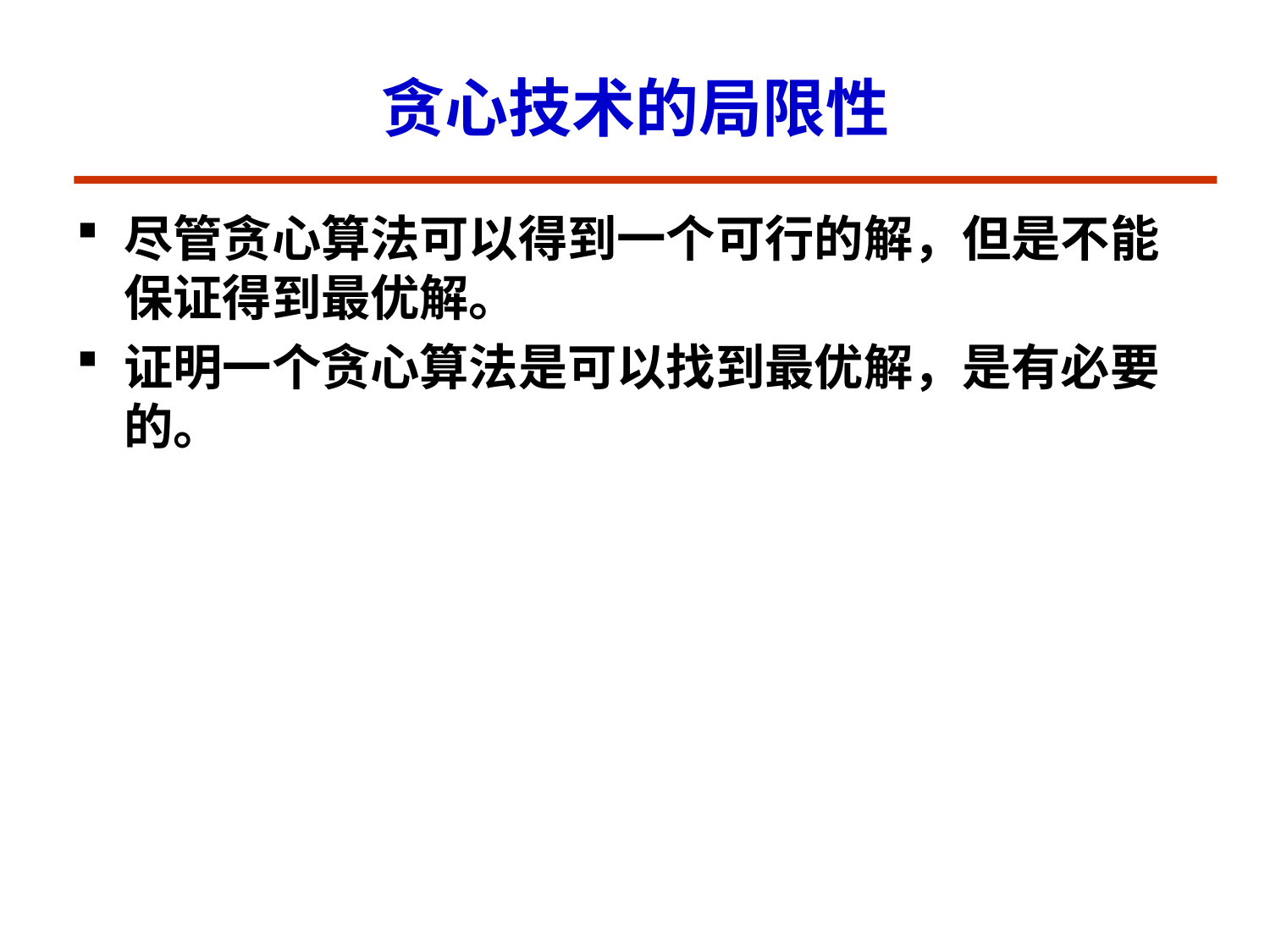

# 贪心技术的局限性
尽管贪心算法可以得到一个可行的解，但是不能保证得到最优解。
证明一个贪心算法是可以找到最优解，是有必要的。